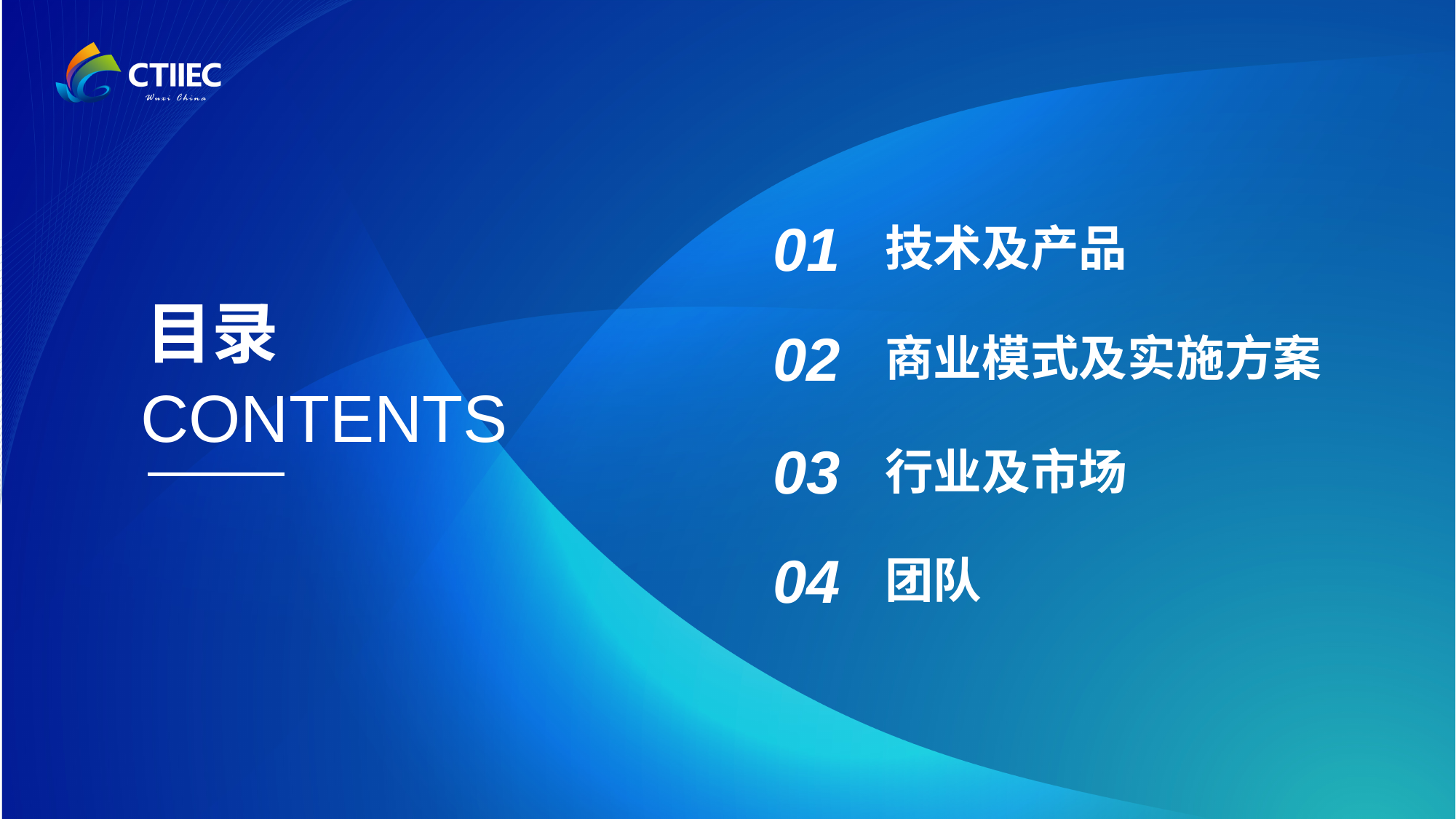

01
技术及产品
目录
02
商业模式及实施方案
CONTENTS
03
行业及市场
04
团队